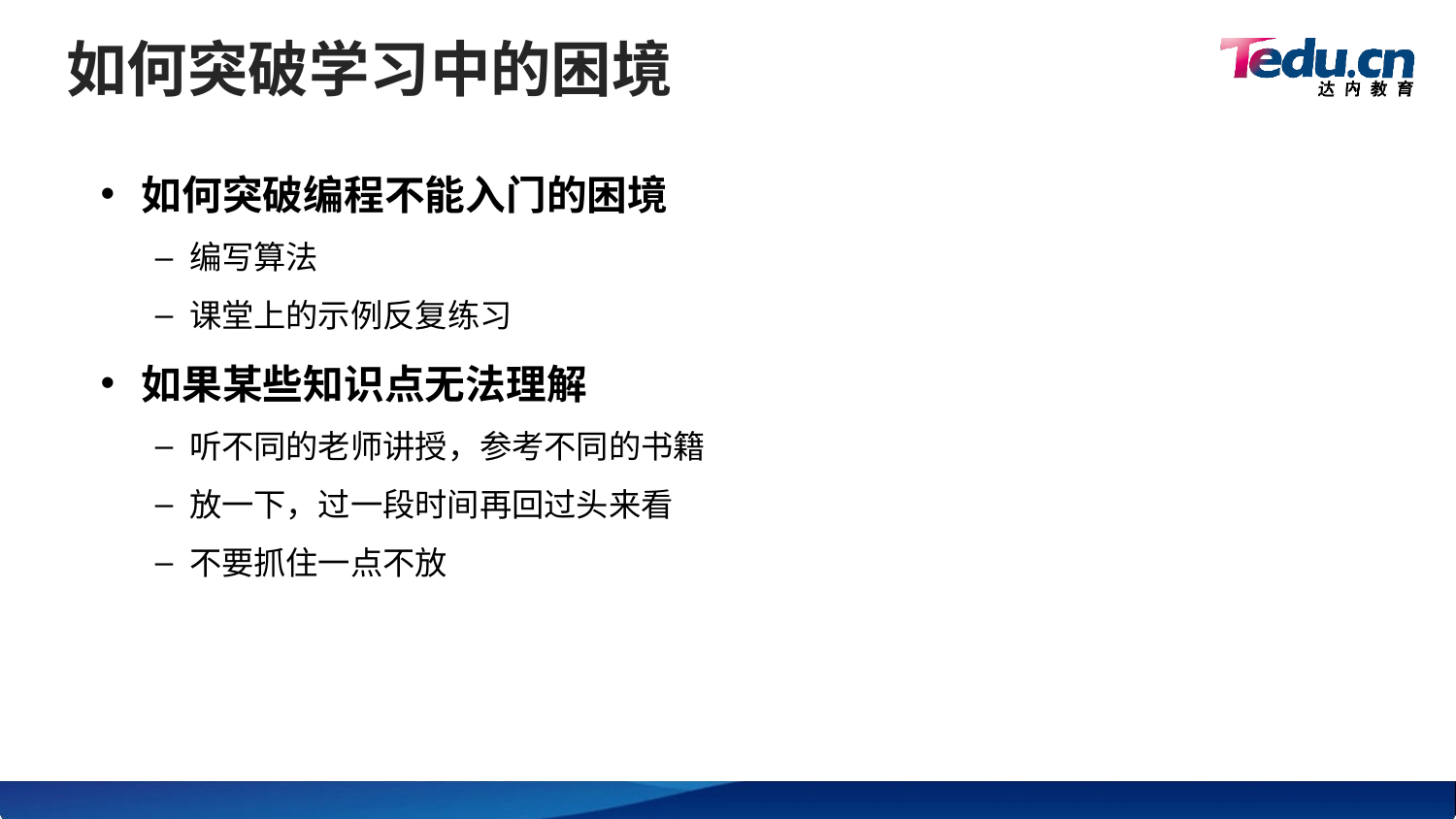

# 如何突破学习中的困境
如何突破编程不能入门的困境
编写算法
课堂上的示例反复练习
如果某些知识点无法理解
听不同的老师讲授，参考不同的书籍
放一下，过一段时间再回过头来看
不要抓住一点不放